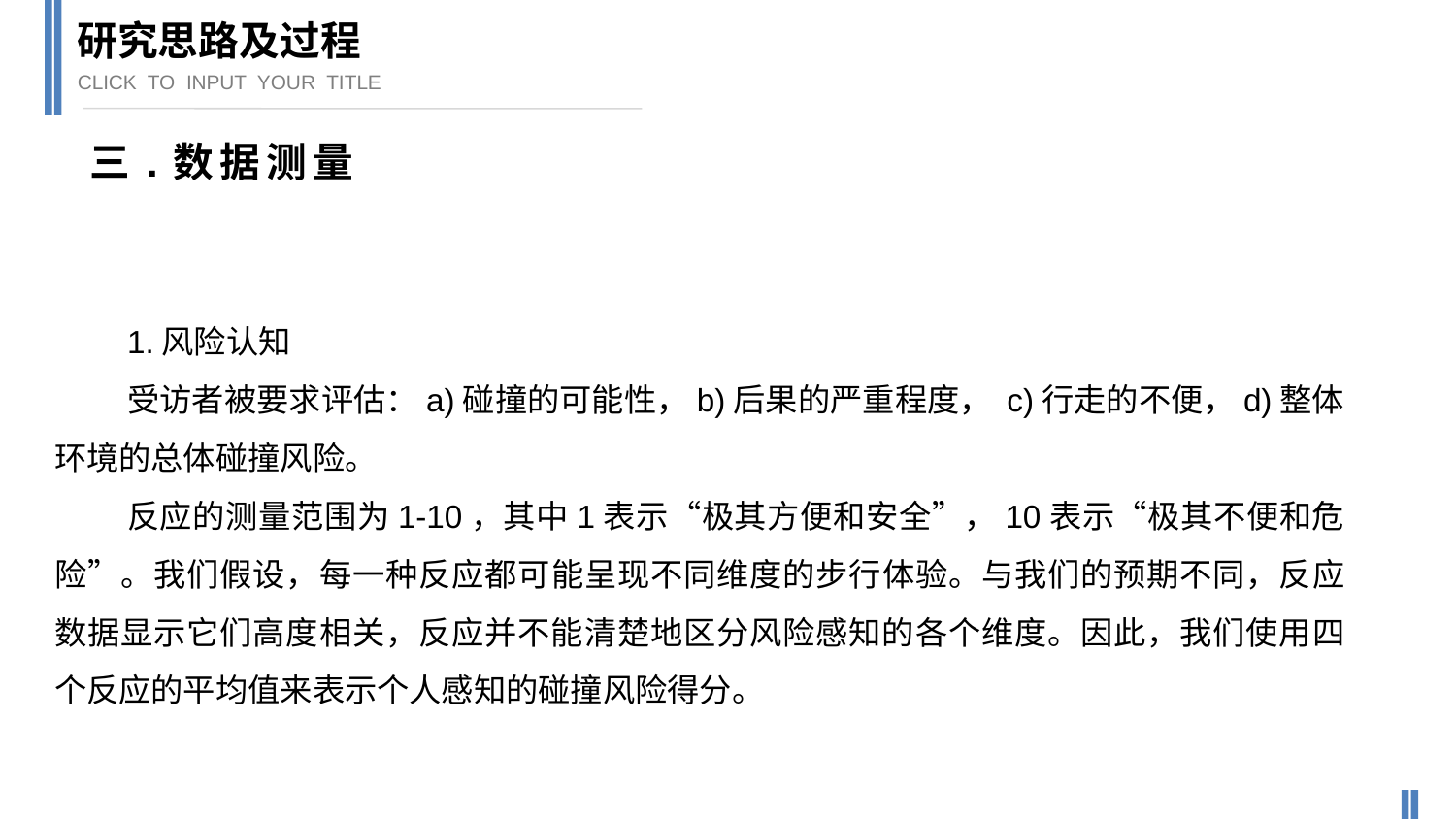

研究思路及过程
CLICK  TO  INPUT  YOUR  TITLE
三.数据测量
1.风险认知
受访者被要求评估：a)碰撞的可能性，b)后果的严重程度， c)行走的不便，d)整体环境的总体碰撞风险。
反应的测量范围为1-10，其中1表示“极其方便和安全”，10表示“极其不便和危险”。我们假设，每一种反应都可能呈现不同维度的步行体验。与我们的预期不同，反应数据显示它们高度相关，反应并不能清楚地区分风险感知的各个维度。因此，我们使用四个反应的平均值来表示个人感知的碰撞风险得分。